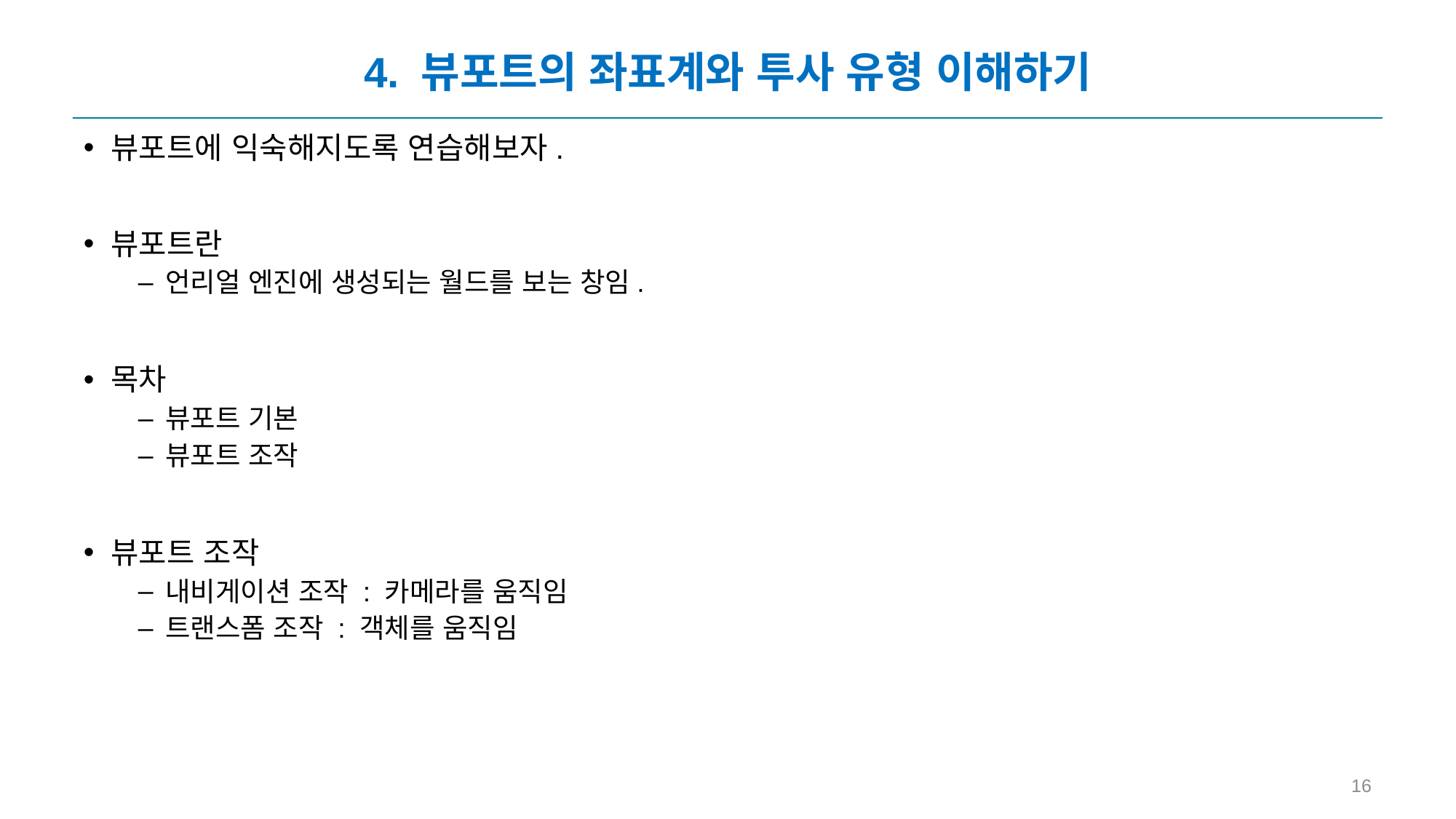

# 4. 뷰포트의 좌표계와 투사 유형 이해하기
뷰포트에 익숙해지도록 연습해보자.

뷰포트란
언리얼 엔진에 생성되는 월드를 보는 창임.

목차
뷰포트 기본
뷰포트 조작

뷰포트 조작
내비게이션 조작 : 카메라를 움직임
트랜스폼 조작 : 객체를 움직임

16